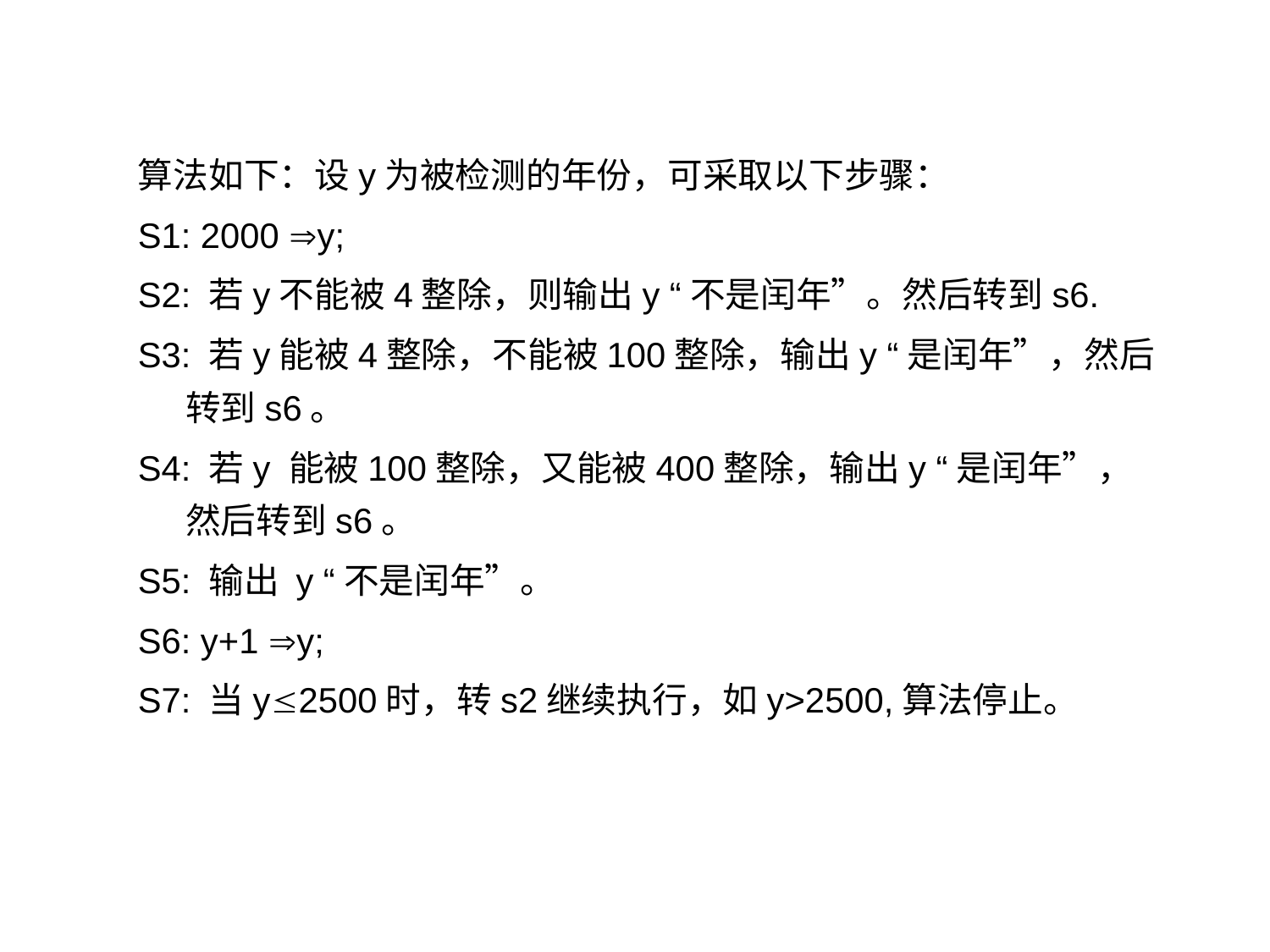

算法如下：设y为被检测的年份，可采取以下步骤：
S1: 2000 ⇒y;
S2: 若y不能被4整除，则输出y “不是闰年”。然后转到s6.
S3: 若y能被4整除，不能被100整除，输出y “是闰年”，然后转到s6。
S4: 若y 能被100整除，又能被400整除，输出y “是闰年”，然后转到s6。
S5: 输出 y “不是闰年”。
S6: y+1 ⇒y;
S7: 当y≤2500时，转s2继续执行，如y>2500,算法停止。